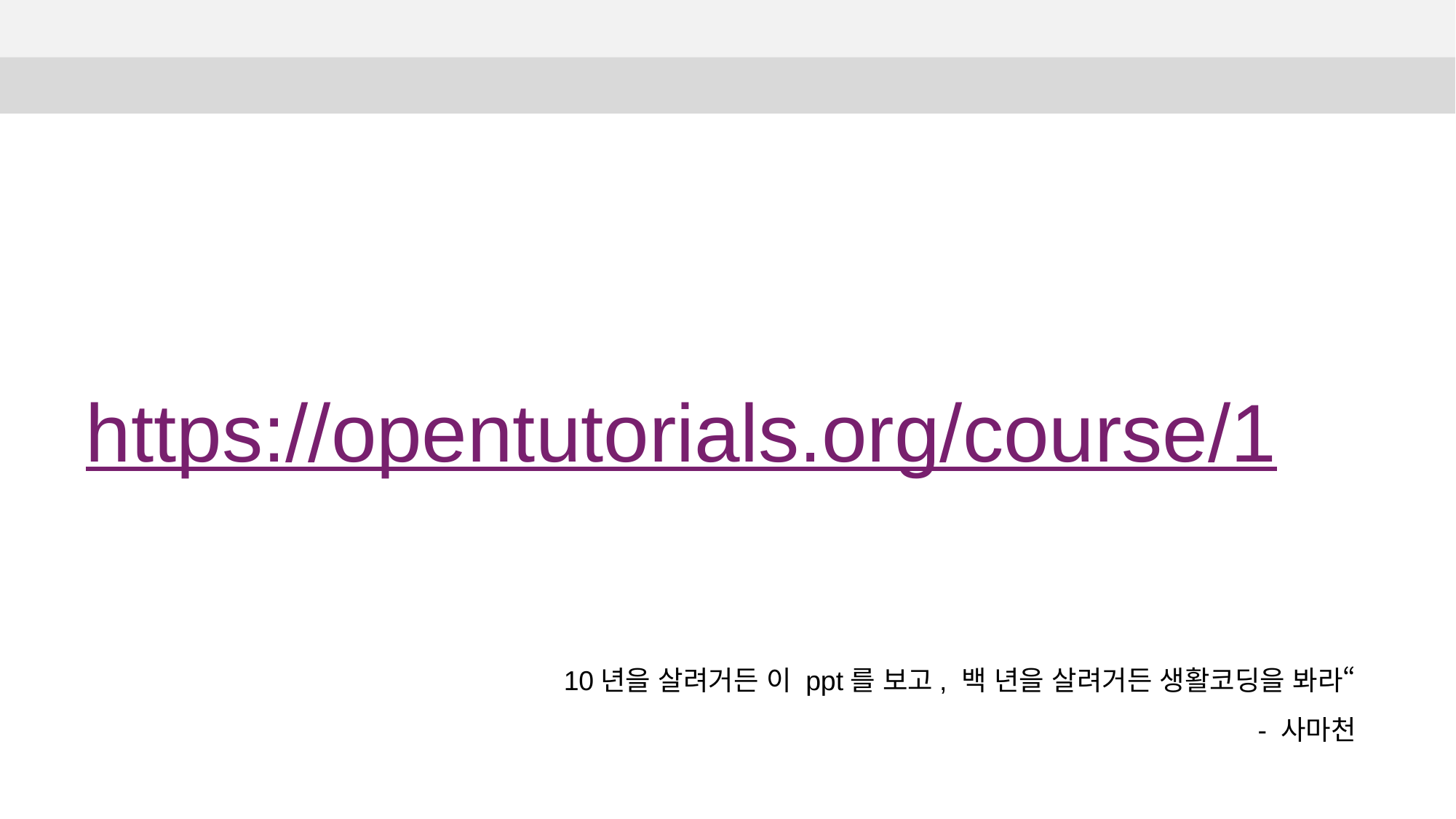

https://opentutorials.org/course/1
10년을 살려거든 이 ppt를 보고, 백 년을 살려거든 생활코딩을 봐라“
- 사마천